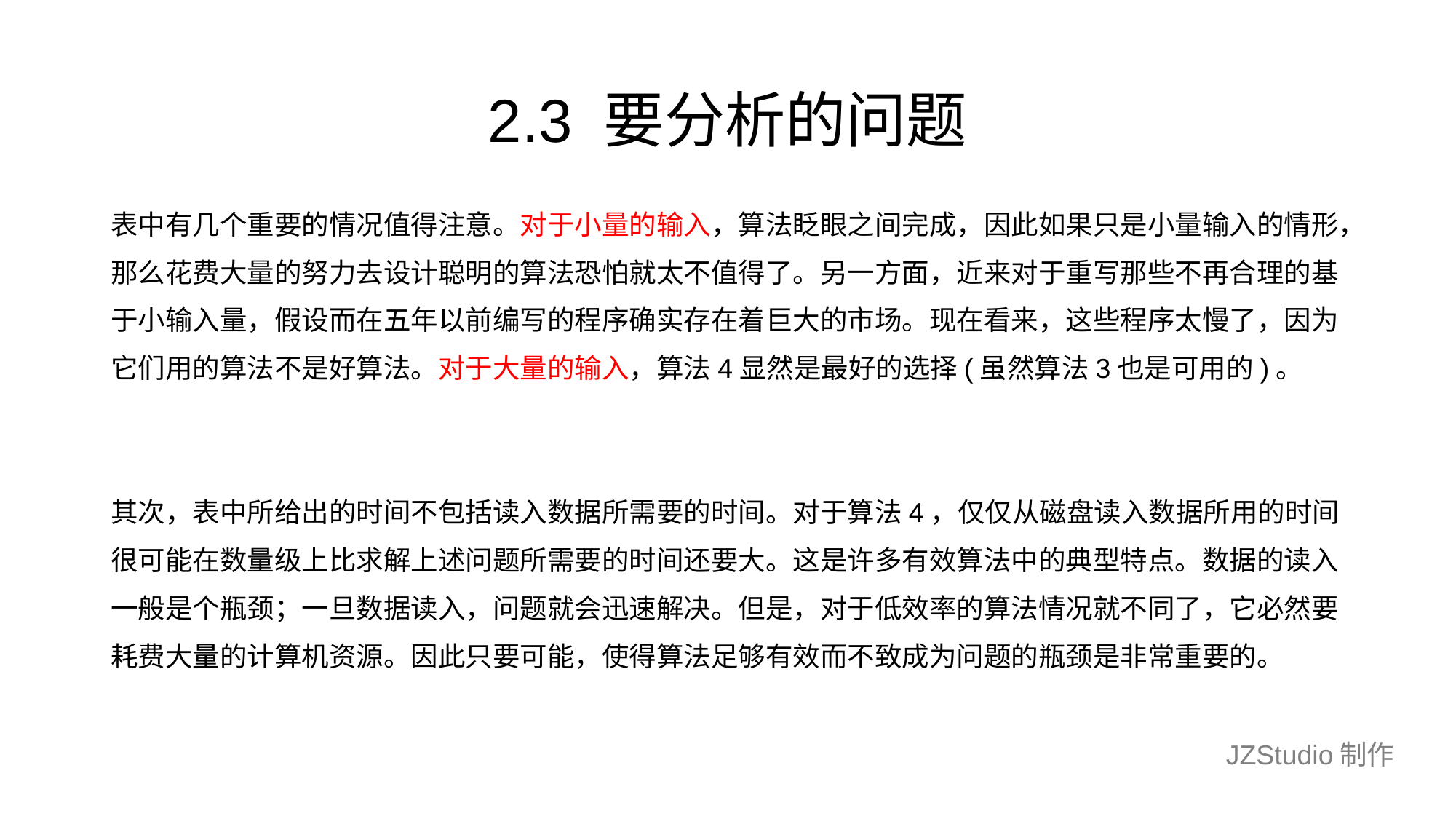

# 2.3 要分析的问题
表中有几个重要的情况值得注意。对于小量的输入，算法眨眼之间完成，因此如果只是小量输入的情形，
那么花费大量的努力去设计聪明的算法恐怕就太不值得了。另一方面，近来对于重写那些不再合理的基
于小输入量，假设而在五年以前编写的程序确实存在着巨大的市场。现在看来，这些程序太慢了，因为
它们用的算法不是好算法。对于大量的输入，算法4显然是最好的选择(虽然算法3也是可用的)。

其次，表中所给出的时间不包括读入数据所需要的时间。对于算法4，仅仅从磁盘读入数据所用的时间
很可能在数量级上比求解上述问题所需要的时间还要大。这是许多有效算法中的典型特点。数据的读入
一般是个瓶颈；一旦数据读入，问题就会迅速解决。但是，对于低效率的算法情况就不同了，它必然要
耗费大量的计算机资源。因此只要可能，使得算法足够有效而不致成为问题的瓶颈是非常重要的。